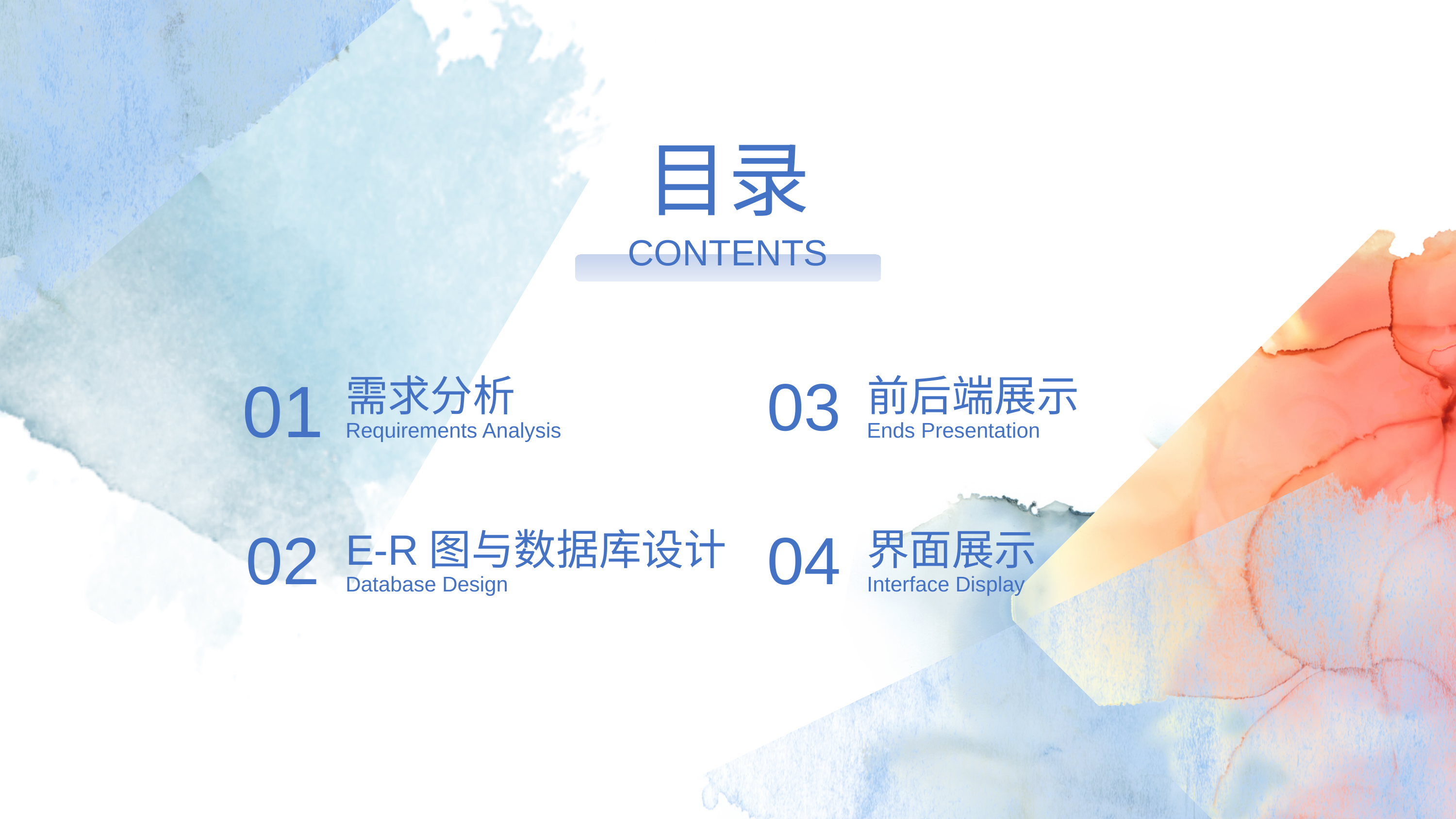

目录

CONTENTS

03
01
需求分析
前后端展示
Requirements Analysis
Ends Presentation
02
04
E-R图与数据库设计
界面展示
Database Design
Interface Display